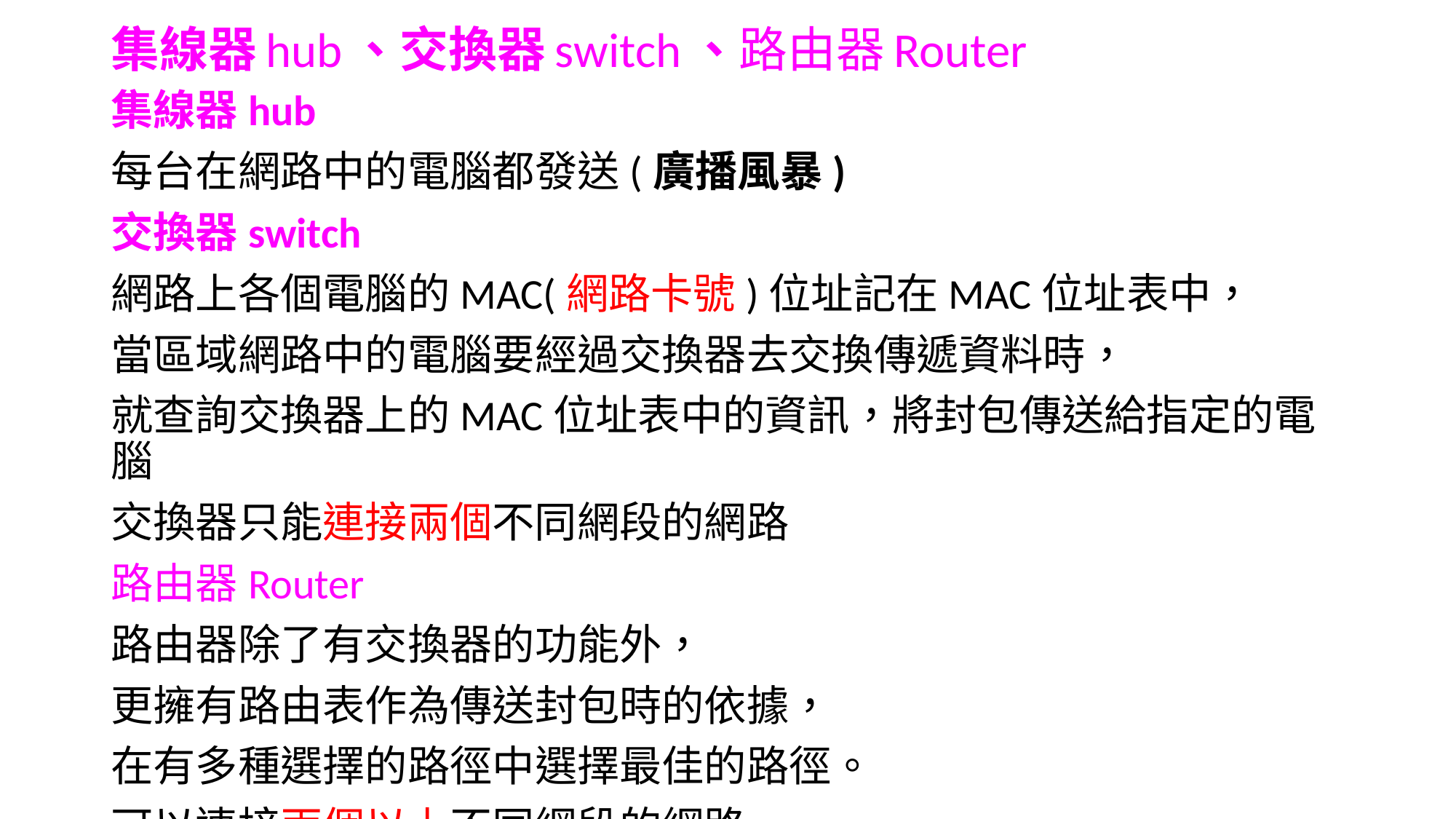

# 集線器hub、交換器switch、路由器Router
集線器hub
每台在網路中的電腦都發送(廣播風暴)
交換器switch
網路上各個電腦的MAC(網路卡號)位址記在MAC位址表中，
當區域網路中的電腦要經過交換器去交換傳遞資料時，
就查詢交換器上的MAC位址表中的資訊，將封包傳送給指定的電腦
交換器只能連接兩個不同網段的網路
路由器Router
路由器除了有交換器的功能外，
更擁有路由表作為傳送封包時的依據，
在有多種選擇的路徑中選擇最佳的路徑。
可以連接兩個以上不同網段的網路